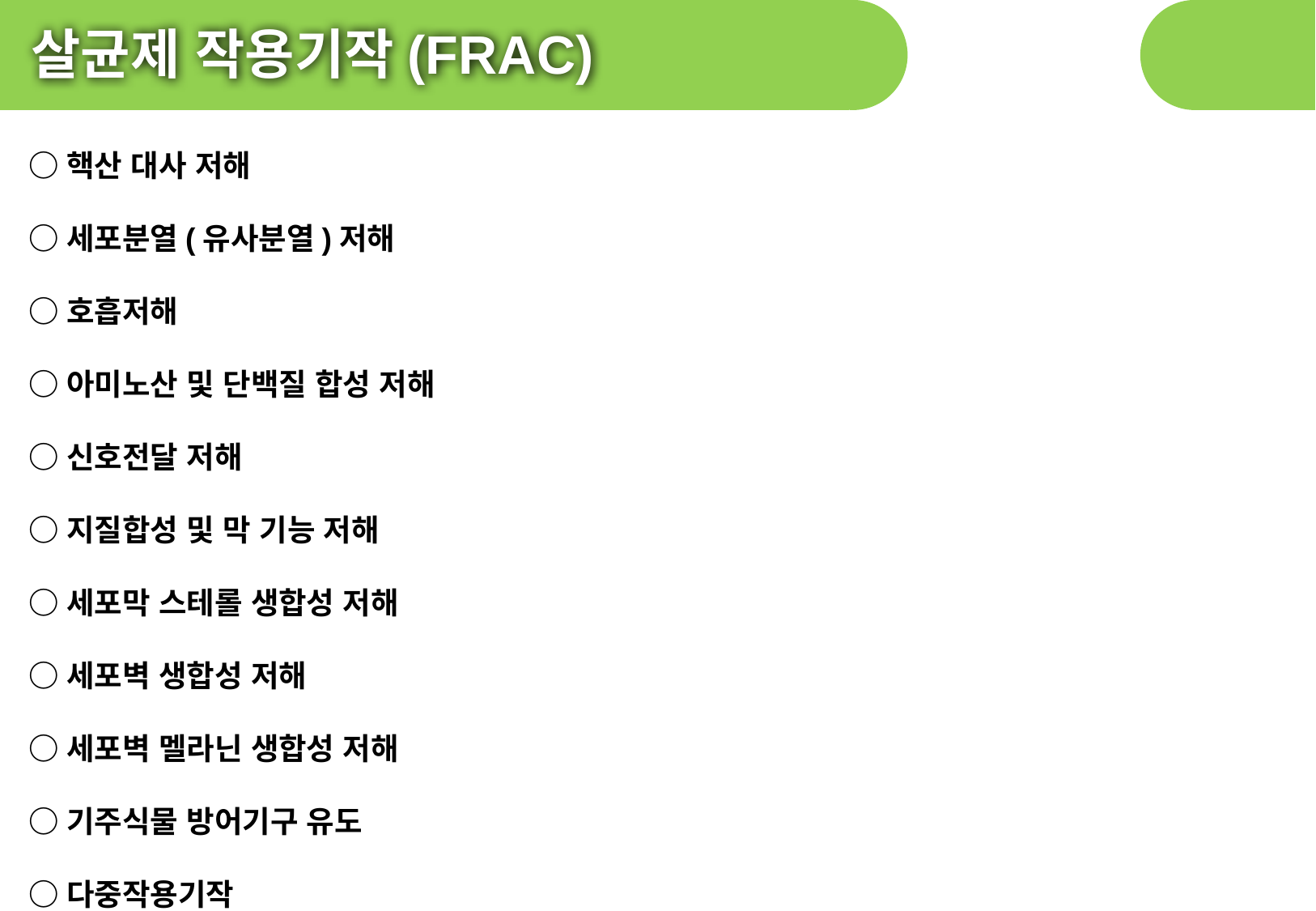

살균제 작용기작(FRAC)
  ○핵산 대사 저해
  ○세포분열(유사분열)저해
  ○호흡저해
  ○아미노산 및 단백질 합성 저해
  ○신호전달 저해
  ○지질합성 및 막 기능 저해
  ○세포막 스테롤 생합성 저해
  ○세포벽 생합성 저해
  ○세포벽 멜라닌 생합성 저해
  ○기주식물 방어기구 유도
  ○다중작용기작